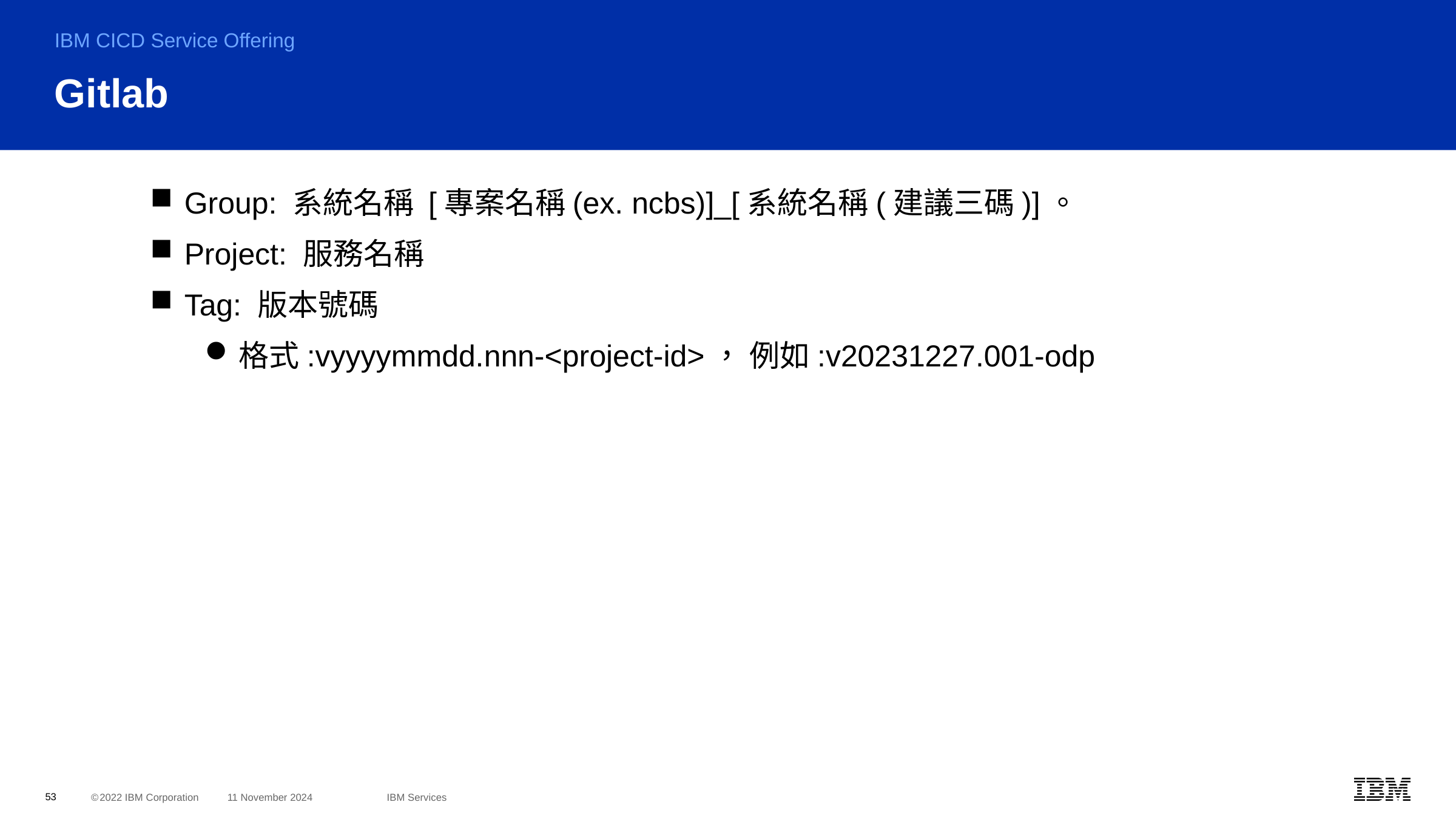

IBM CICD Service Offering
# Gitlab
Group: 系統名稱 [專案名稱(ex. ncbs)]_[系統名稱(建議三碼)]。
Project: 服務名稱
Tag: 版本號碼
格式:vyyyymmdd.nnn-<project-id>， 例如:v20231227.001-odp